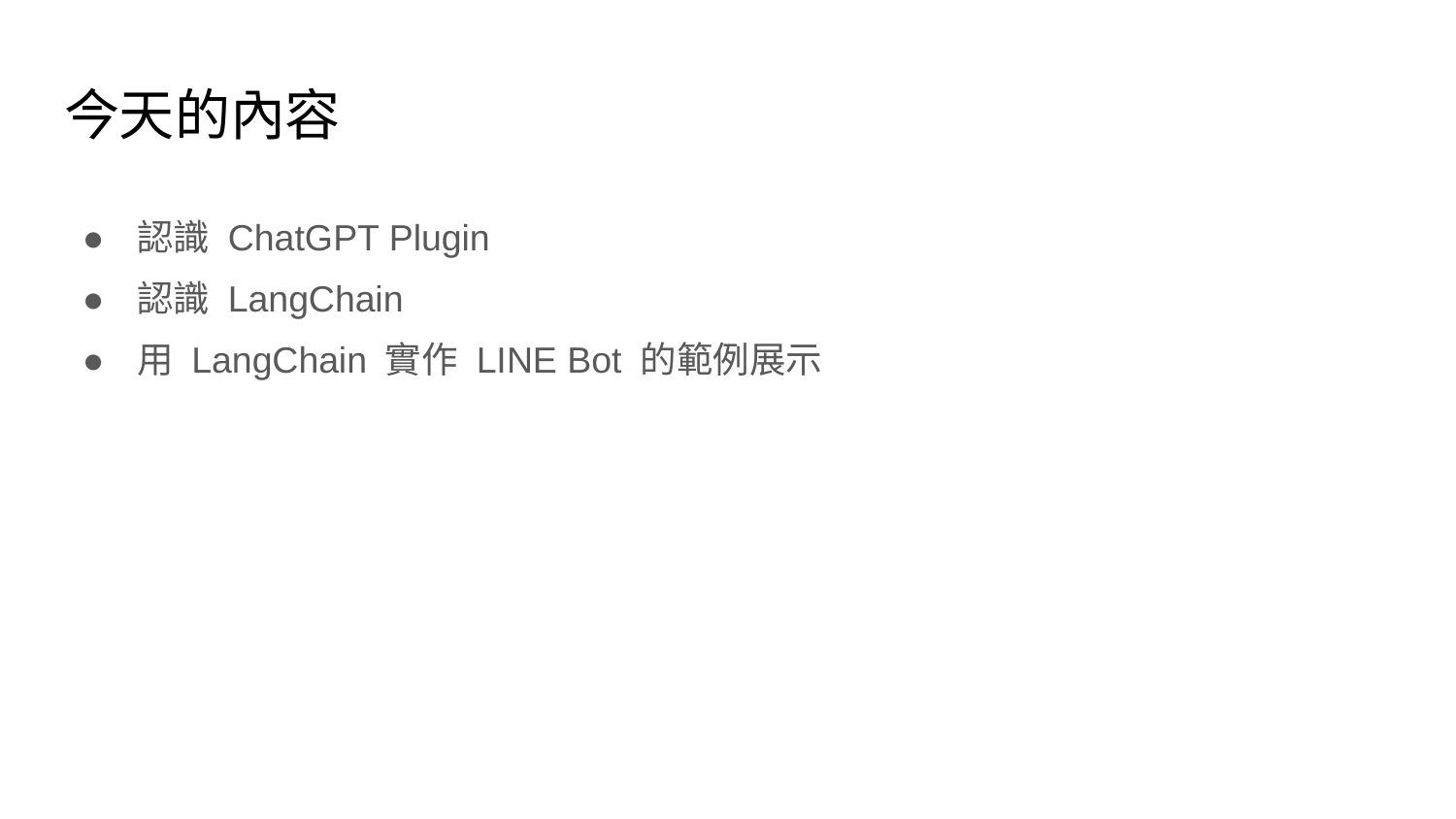

# 今天的內容
認識 ChatGPT Plugin
認識 LangChain
用 LangChain 實作 LINE Bot 的範例展示